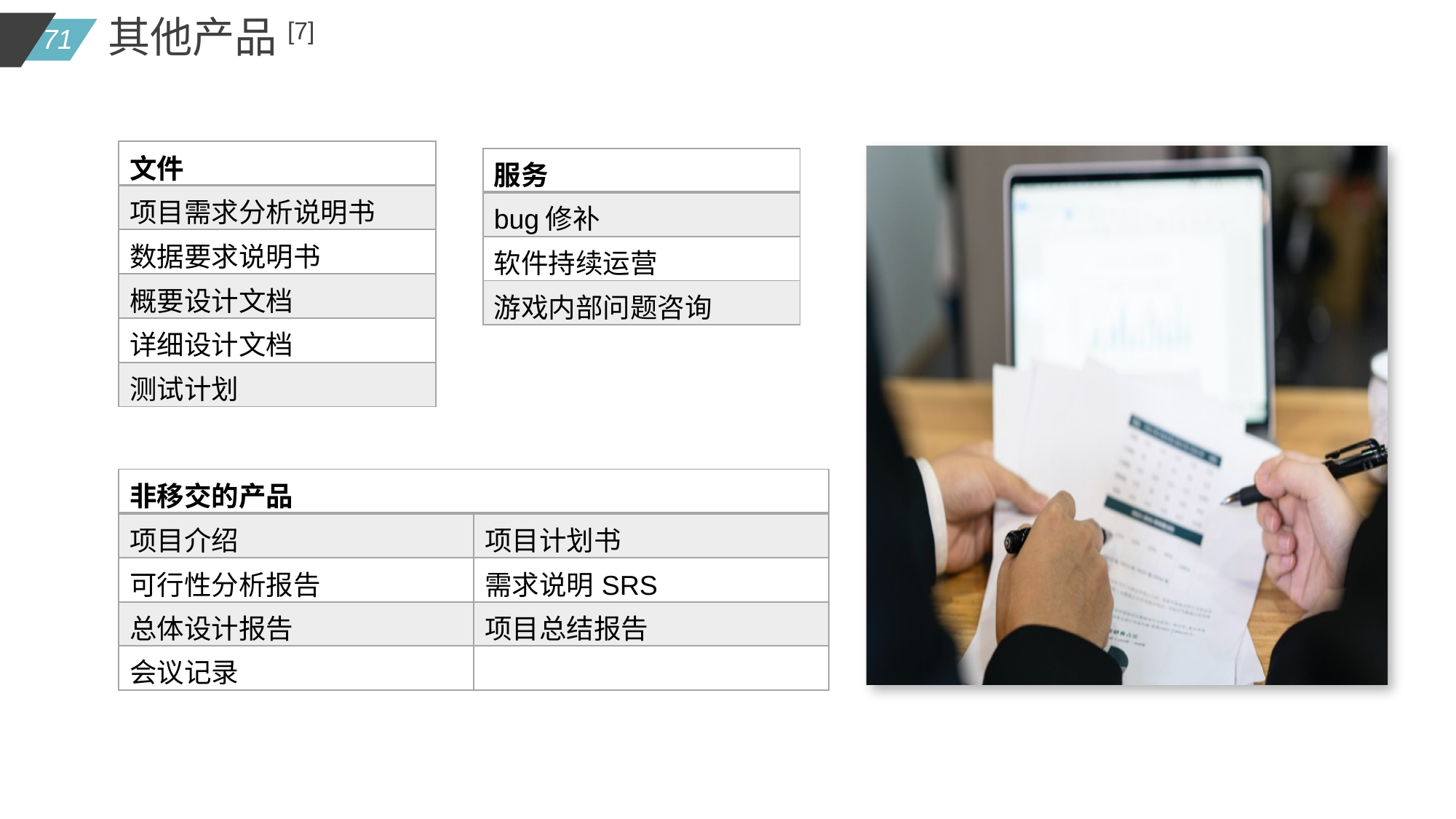

其他产品[7]
| 文件 |
| --- |
| 项目需求分析说明书 |
| 数据要求说明书 |
| 概要设计文档 |
| 详细设计文档 |
| 测试计划 |

| 服务 |
| --- |
| bug修补 |
| 软件持续运营 |
| 游戏内部问题咨询 |
| 非移交的产品 |  |
| --- | --- |
| 项目介绍 | 项目计划书 |
| 可行性分析报告 | 需求说明SRS |
| 总体设计报告 | 项目总结报告 |
| 会议记录 |  |